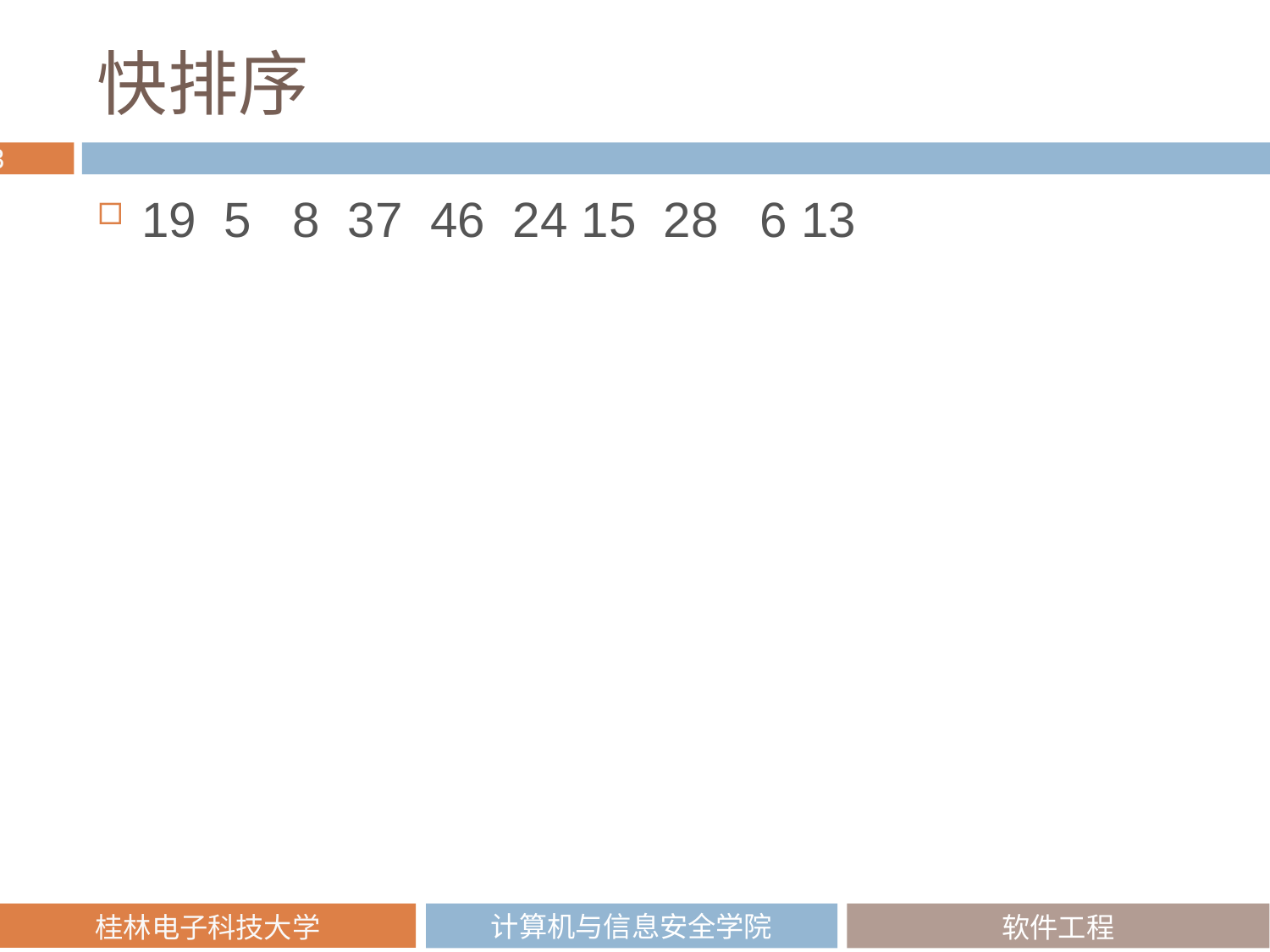

# 快排序
19  5   8  37  46  24 15  28   6 13